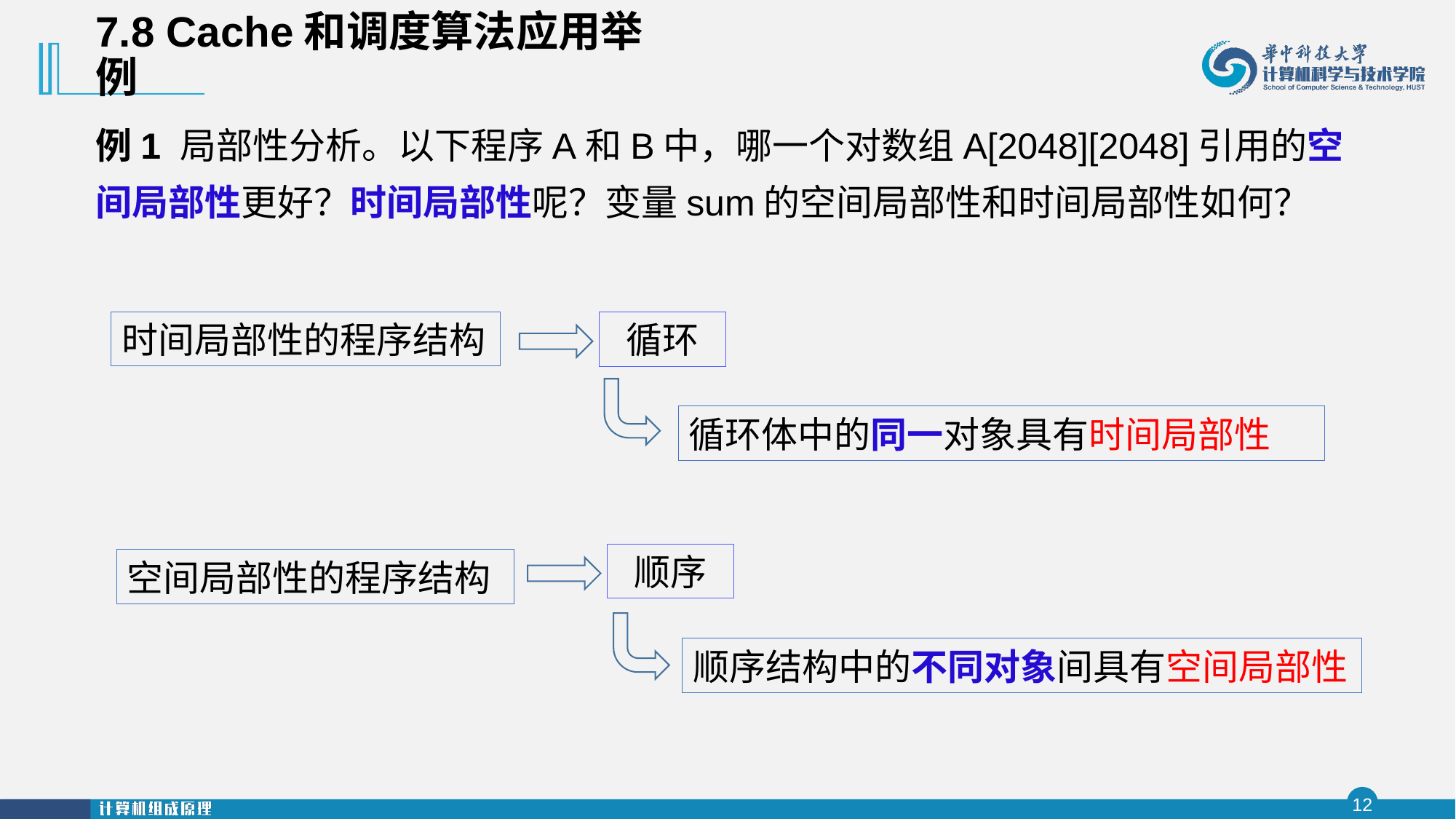

7.8 Cache和调度算法应用举例
例1 局部性分析。以下程序A和B中，哪一个对数组A[2048][2048]引用的空间局部性更好？时间局部性呢？变量sum的空间局部性和时间局部性如何？
时间局部性的程序结构
循环

循环体中的同一对象具有时间局部性
顺序
空间局部性的程序结构

顺序结构中的不同对象间具有空间局部性